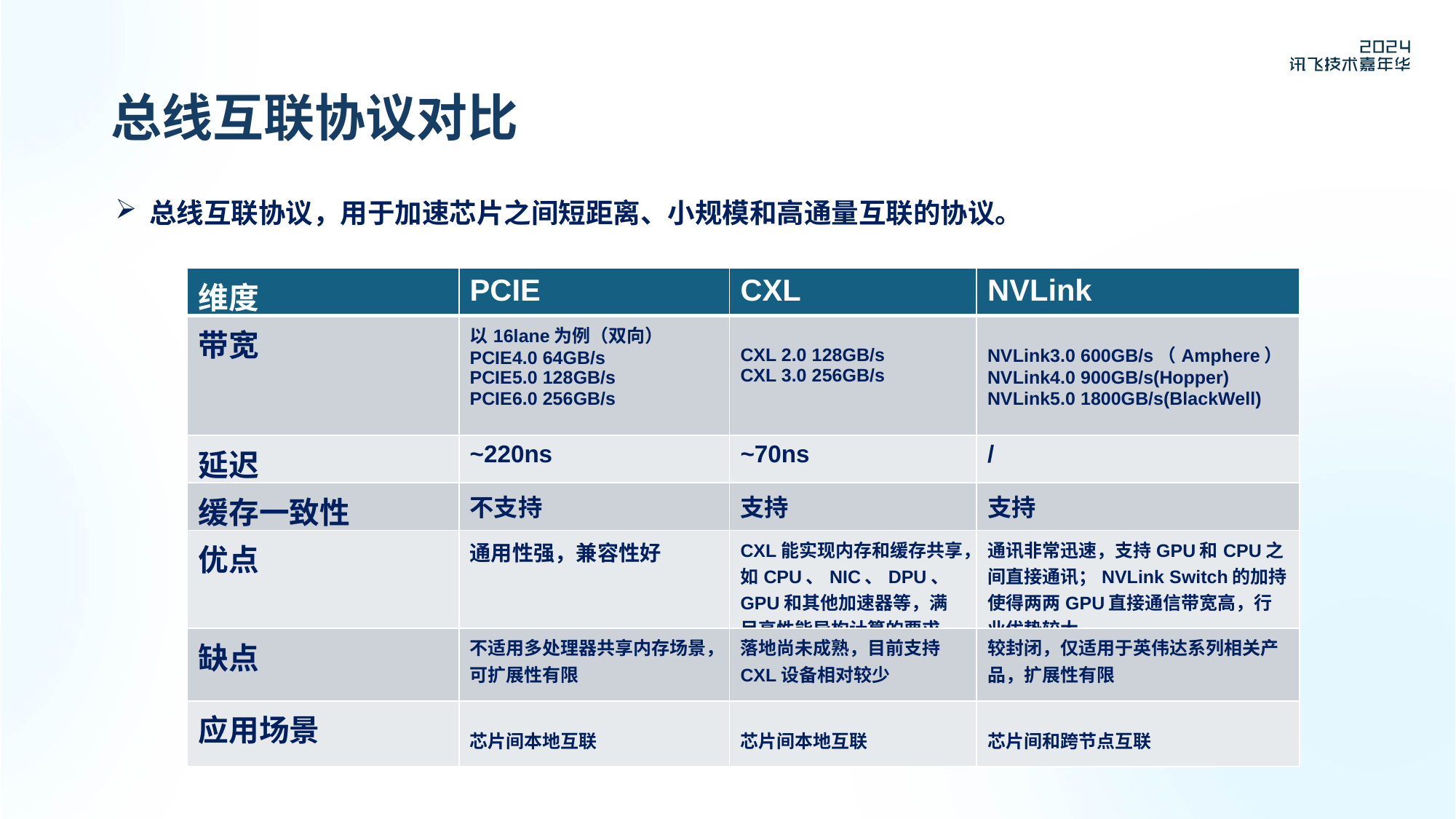

# 总线互联协议对比
总线互联协议，用于加速芯片之间短距离、小规模和高通量互联的协议。
| 维度 | PCIE | CXL | NVLink |
| --- | --- | --- | --- |
| 带宽 | 以16lane为例（双向） PCIE4.0 64GB/s PCIE5.0 128GB/s PCIE6.0 256GB/s | CXL 2.0 128GB/s CXL 3.0 256GB/s | NVLink3.0 600GB/s（Amphere） NVLink4.0 900GB/s(Hopper) NVLink5.0 1800GB/s(BlackWell) |
| 延迟 | ~220ns | ~70ns | / |
| 缓存一致性 | 不支持 | 支持 | 支持 |
| 优点 | 通用性强，兼容性好 | CXL能实现内存和缓存共享，如CPU、NIC、DPU、GPU和其他加速器等，满足高性能异构计算的要求 | 通讯非常迅速，支持GPU和CPU之间直接通讯；NVLink Switch的加持使得两两GPU直接通信带宽高，行业优势较大 |
| 缺点 | 不适用多处理器共享内存场景，可扩展性有限 | 落地尚未成熟，目前支持CXL设备相对较少 | 较封闭，仅适用于英伟达系列相关产品，扩展性有限 |
| 应用场景 | 芯片间本地互联 | 芯片间本地互联 | 芯片间和跨节点互联 |